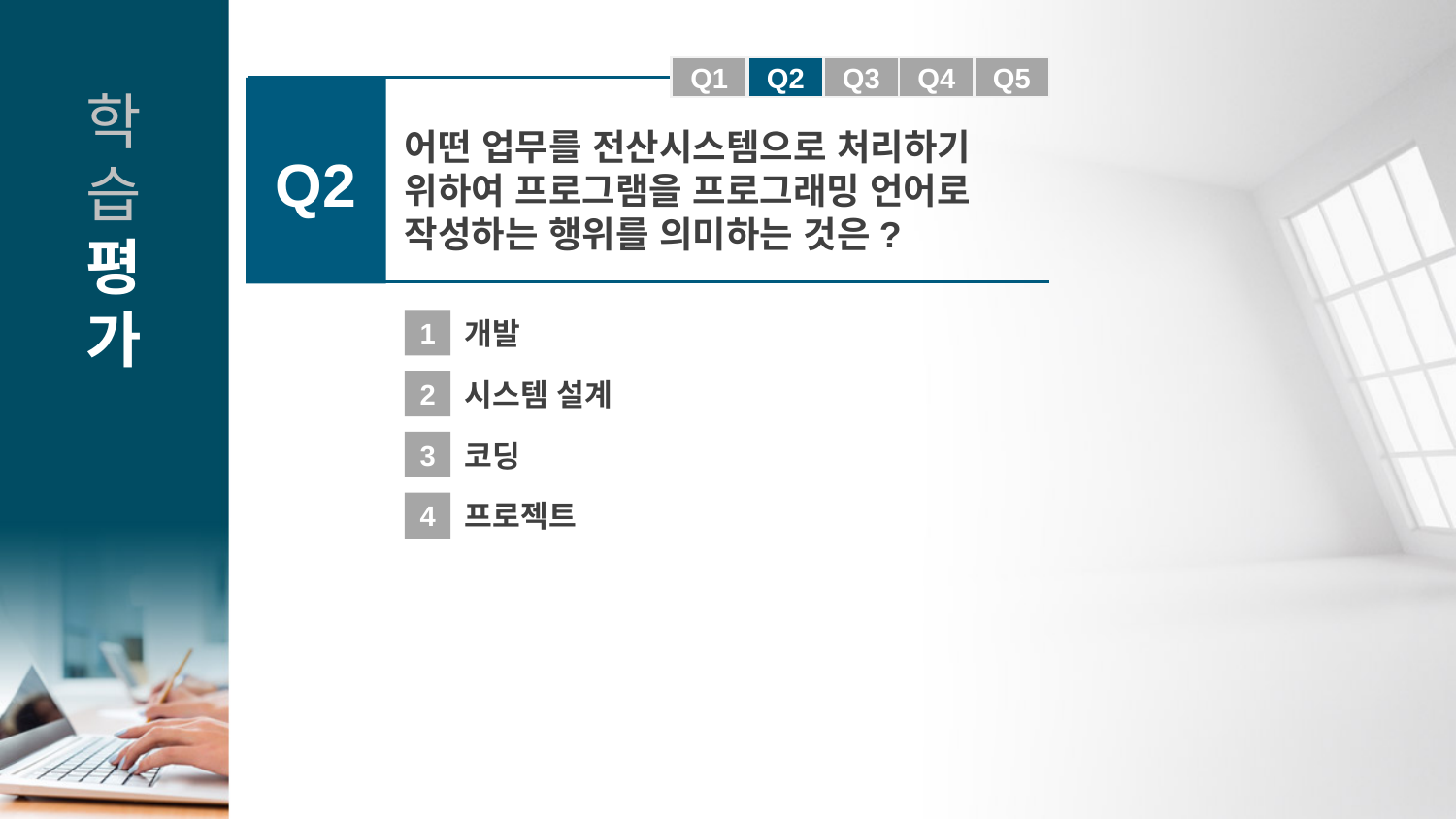

Q1
Q1
Q2
Q3
Q4
Q5
Q2
어떤 업무를 전산시스템으로 처리하기 위하여 프로그램을 프로그래밍 언어로 작성하는 행위를 의미하는 것은?
1
개발
2
시스템 설계
3
코딩
4
프로젝트